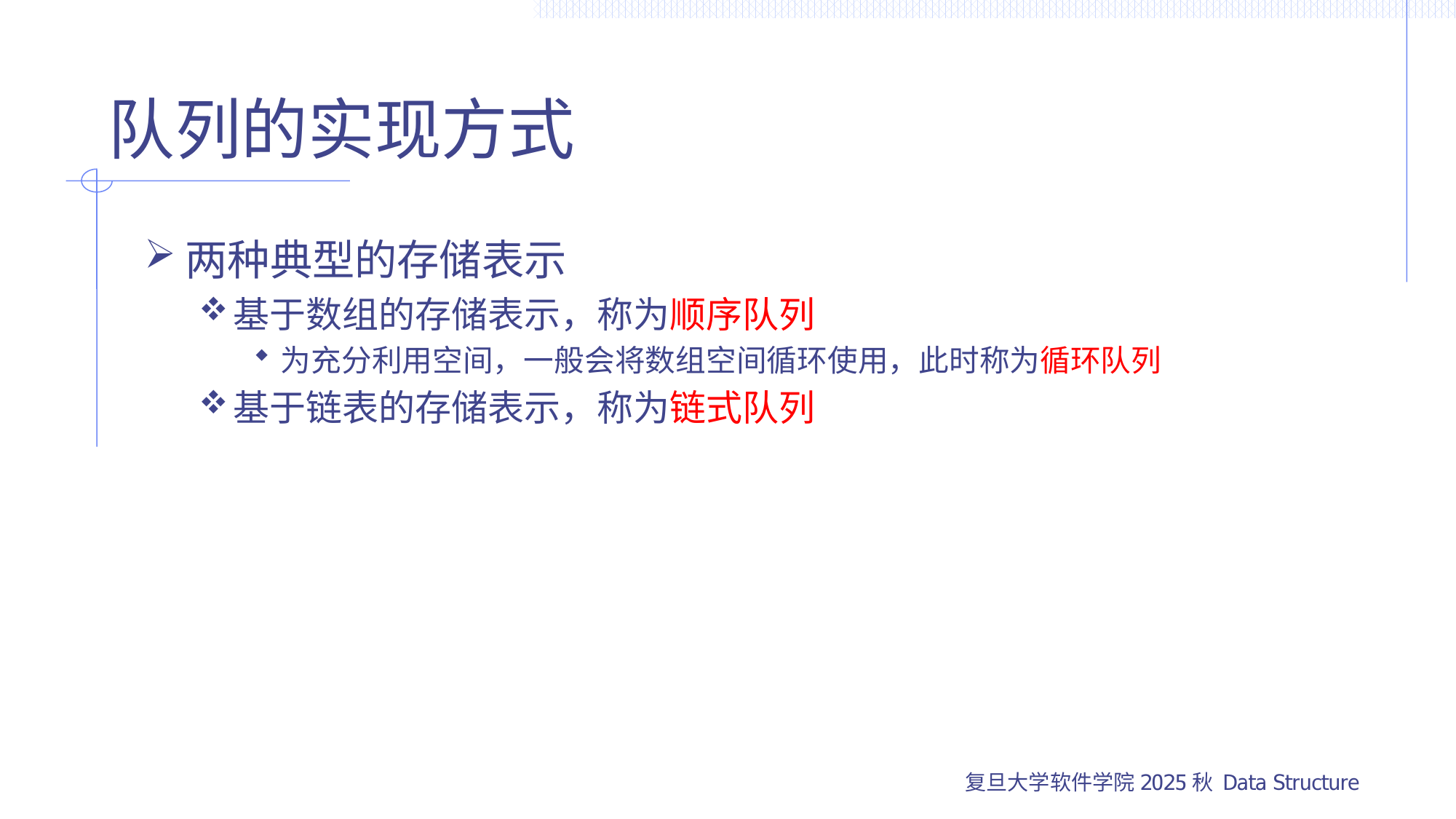

# 队列的实现方式
两种典型的存储表示
基于数组的存储表示，称为顺序队列
为充分利用空间，一般会将数组空间循环使用，此时称为循环队列
基于链表的存储表示，称为链式队列